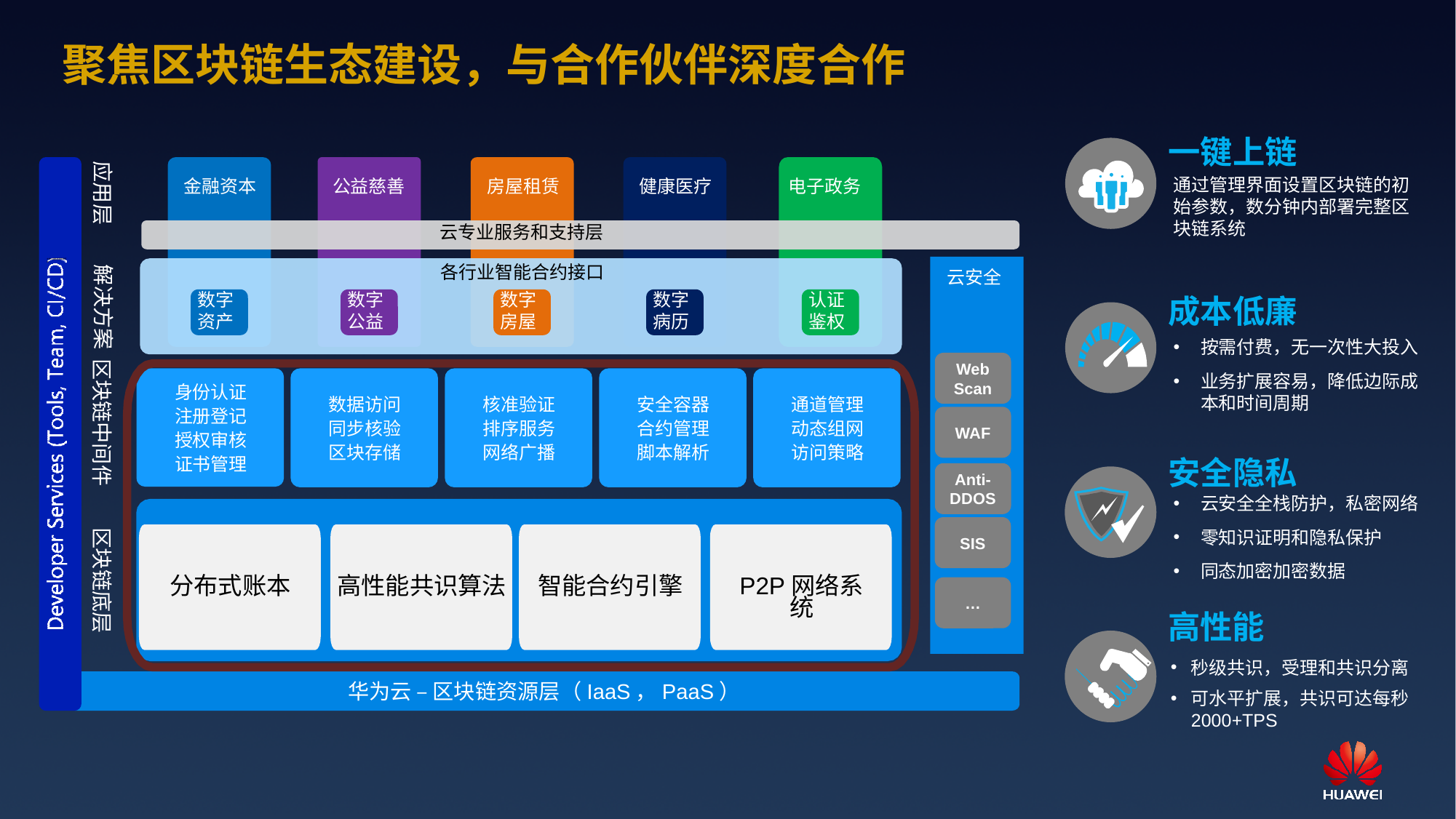

聚焦区块链生态建设，与合作伙伴深度合作
一键上链

应用层
通过管理界面设置区块链的初始参数，数分钟内部署完整区块链系统
金融资本
房屋租赁
健康医疗
健康医疗
电子政务
公益慈善
云专业服务和支持层

大道大道鹅鹅鹅饿饿开发

各行业智能合约接口
解决方案
云安全
数字
资产

数字
公益

数字
房屋

数字
病历

认证
鉴权

成本低廉

按需付费，无一次性大投入
业务扩展容易，降低边际成本和时间周期

Web Scan
区块链中间件

身份认证
注册登记
授权审核
证书管理
数据访问
同步核验
区块存储
核准验证
排序服务
网络广播
安全容器
合约管理
脚本解析
通道管理
动态组网
访问策略
WAF
安全隐私
Anti-DDOS

云安全全栈防护，私密网络
零知识证明和隐私保护
同态加密加密数据

SIS

区块链底层
分布式账本
高性能共识算法
智能合约引擎
P2P网络系统
…
高性能

秒级共识，受理和共识分离
可水平扩展，共识可达每秒2000+TPS

华为云 – 区块链资源层（IaaS，PaaS）